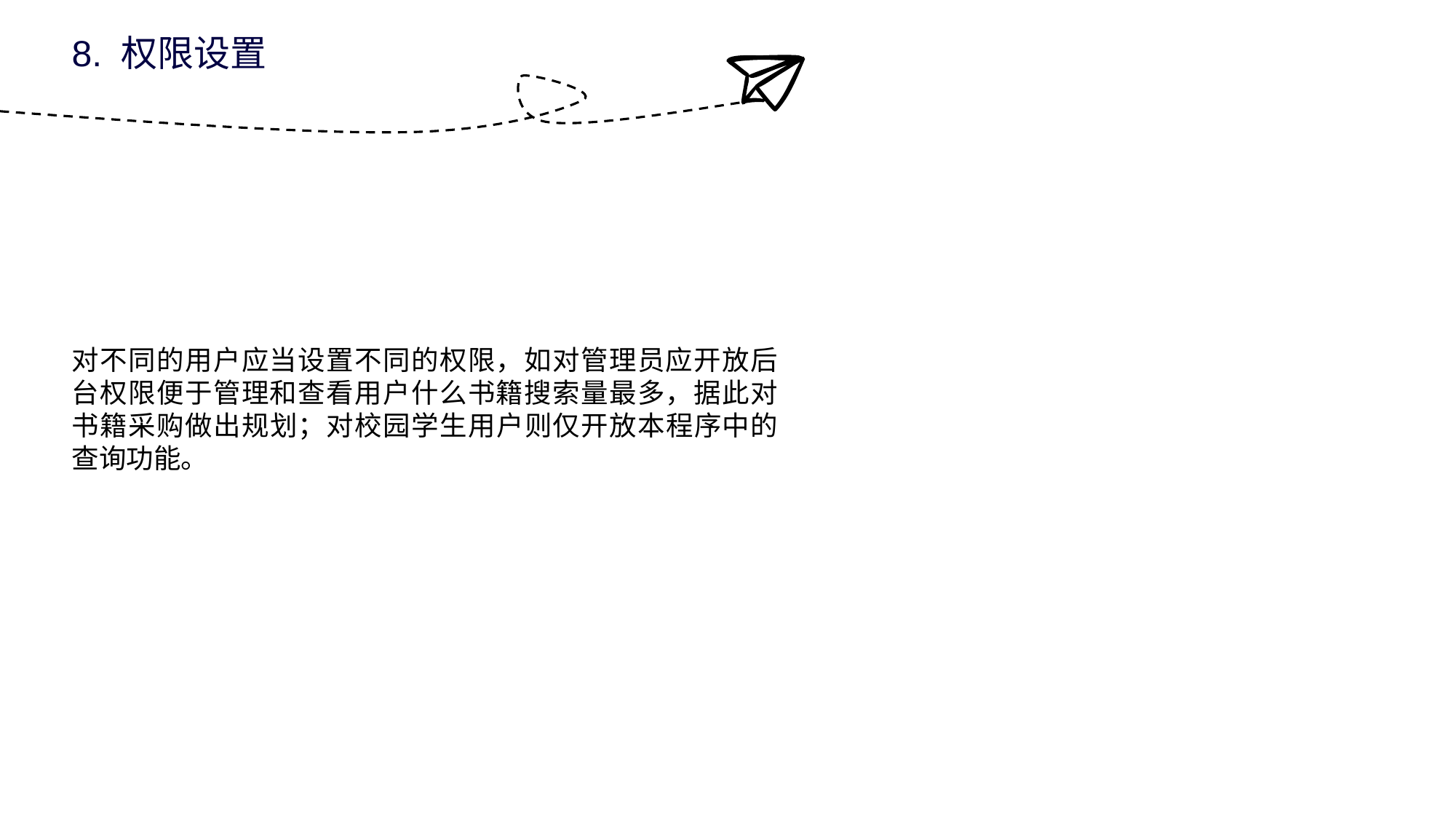

8. 权限设置

对不同的用户应当设置不同的权限，如对管理员应开放后台权限便于管理和查看用户什么书籍搜索量最多，据此对书籍采购做出规划；对校园学生用户则仅开放本程序中的查询功能。